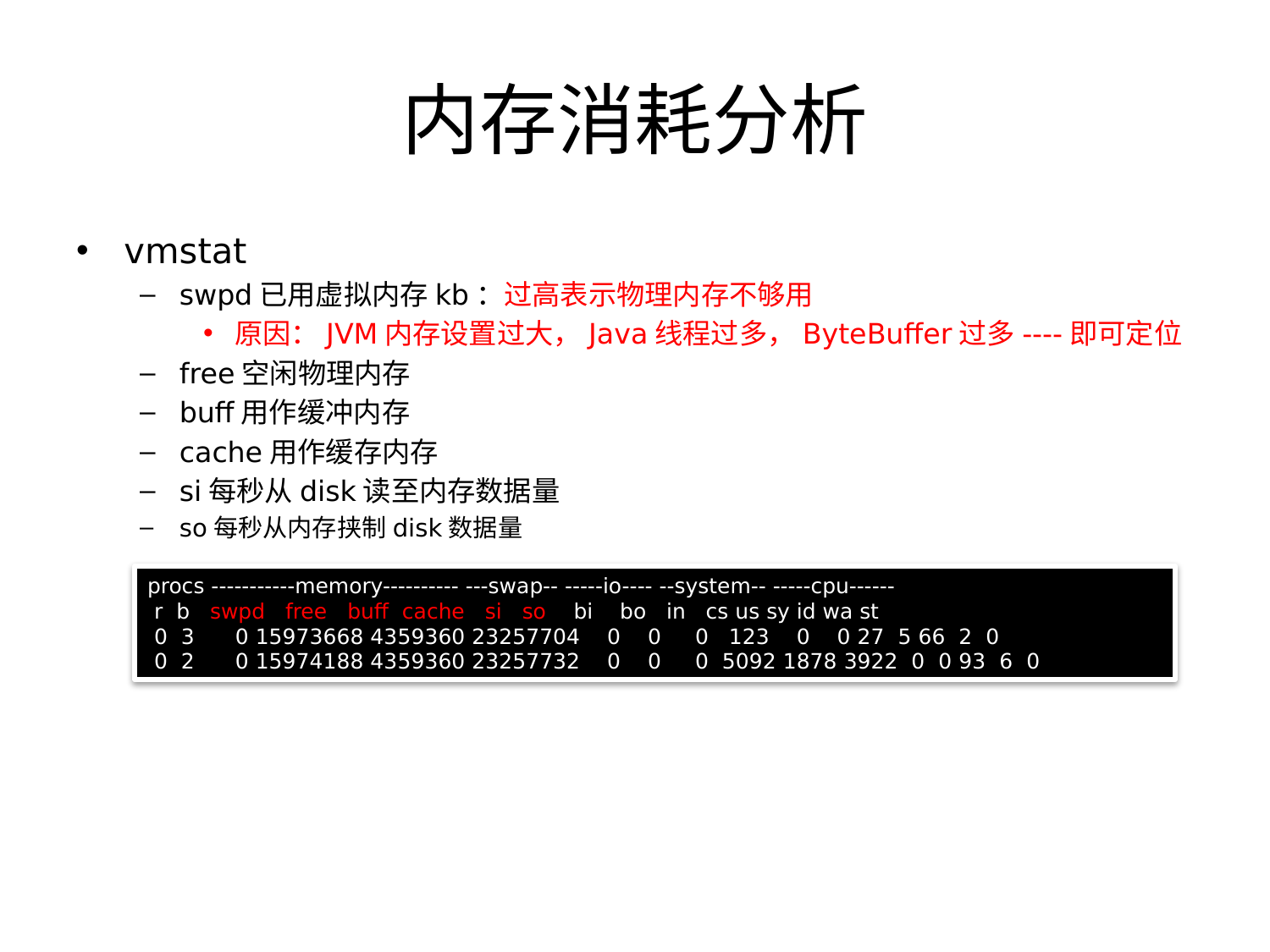

# 内存消耗分析
vmstat
swpd已用虚拟内存kb：过高表示物理内存不够用
原因：JVM内存设置过大，Java线程过多，ByteBuffer过多----即可定位
free空闲物理内存
buff用作缓冲内存
cache用作缓存内存
si每秒从disk读至内存数据量
so每秒从内存挟制disk数据量

procs -----------memory---------- ---swap-- -----io---- --system-- -----cpu------
 r  b   swpd   free   buff  cache   si   so    bi    bo   in   cs us sy id wa st
 0  3      0 15973668 4359360 23257704    0    0     0   123    0    0 27  5 66  2  0
 0  2      0 15974188 4359360 23257732    0    0     0  5092 1878 3922  0  0 93  6  0